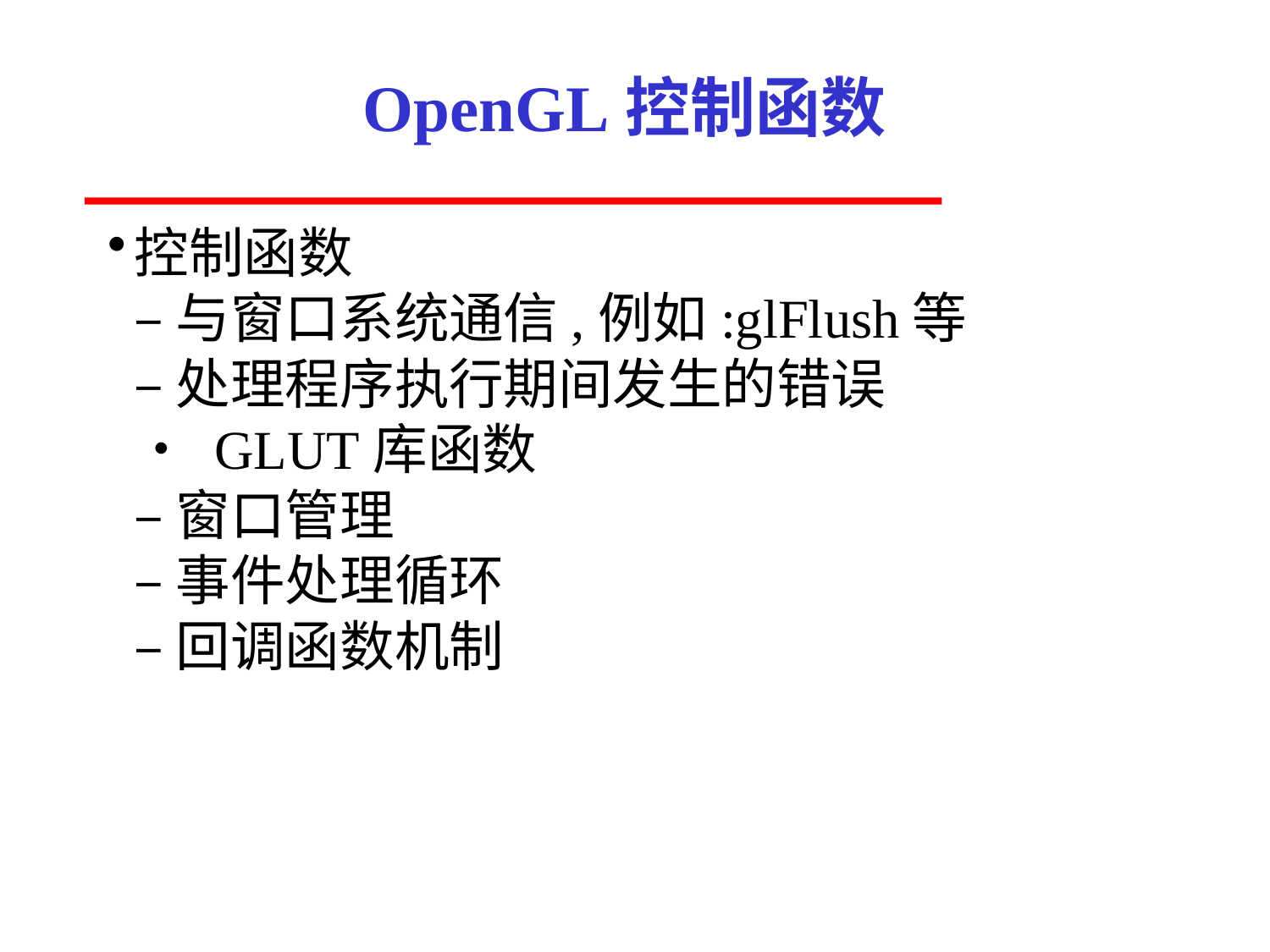

# OpenGL控制函数
控制函数
– 与窗口系统通信,例如:glFlush等
– 处理程序执行期间发生的错误
• GLUT库函数
– 窗口管理
– 事件处理循环
– 回调函数机制
61